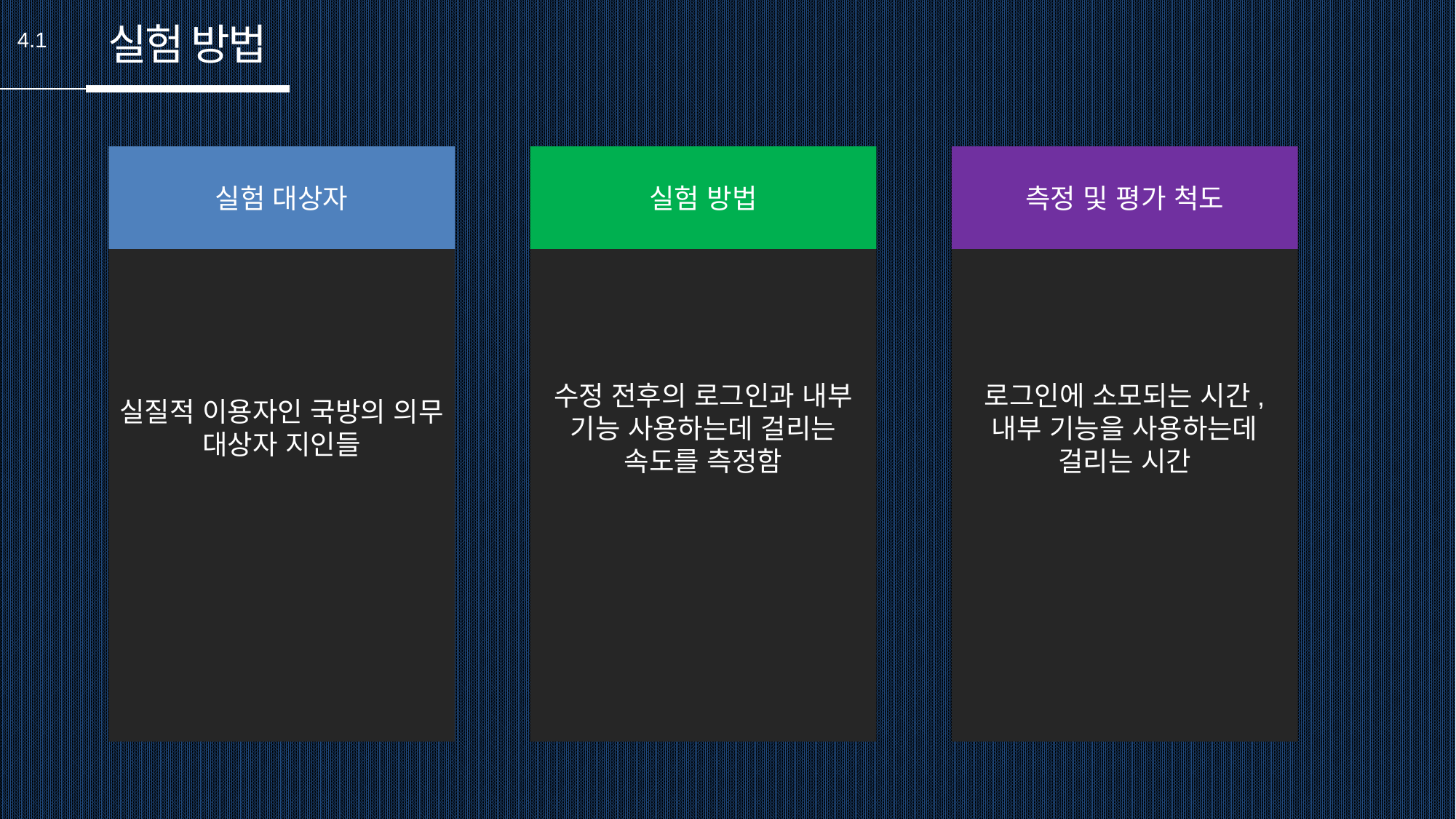

실험 방법
4.1
실질적 이용자인 국방의 의무 대상자 지인들

실험 대상자
수정 전후의 로그인과 내부 기능 사용하는데 걸리는 속도를 측정함

실험 방법
로그인에 소모되는 시간, 내부 기능을 사용하는데 걸리는 시간

측정 및 평가 척도